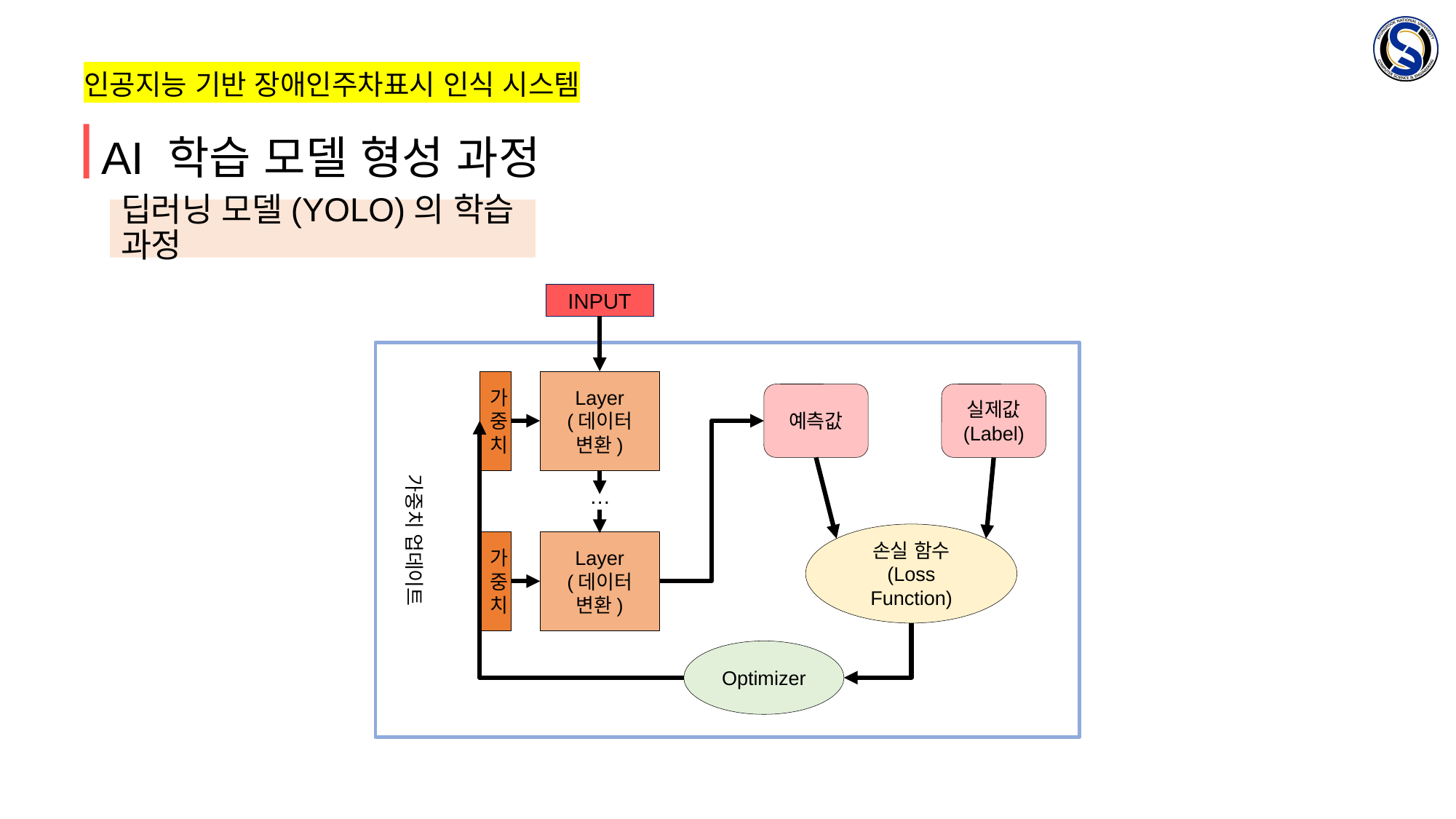

AI 학습 모델 형성 과정
딥러닝 모델(YOLO)의 학습 과정
INPUT

가중치
Layer
(데이터 변환)
예측값
실제값
(Label)
가중치 업데이트
…
손실 함수
(Loss Function)
가중치
Layer
(데이터 변환)
Optimizer